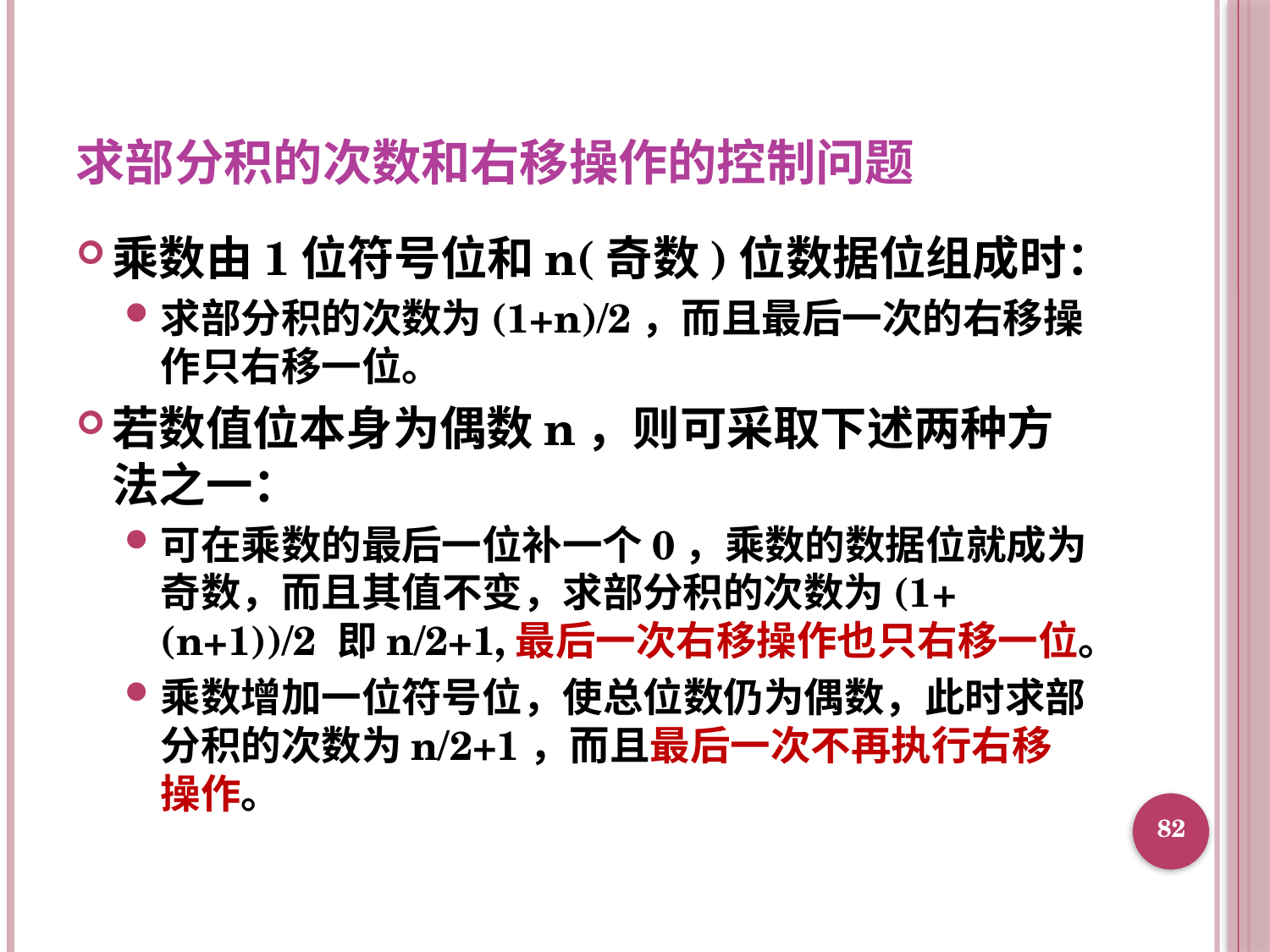

# 求部分积的次数和右移操作的控制问题
乘数由1位符号位和n(奇数)位数据位组成时：
求部分积的次数为(1+n)/2，而且最后一次的右移操作只右移一位。
若数值位本身为偶数n，则可采取下述两种方法之一：
可在乘数的最后一位补一个0，乘数的数据位就成为奇数，而且其值不变，求部分积的次数为(1+ (n+1))/2 即n/2+1,最后一次右移操作也只右移一位。
乘数增加一位符号位，使总位数仍为偶数，此时求部分积的次数为n/2+1，而且最后一次不再执行右移操作。
82